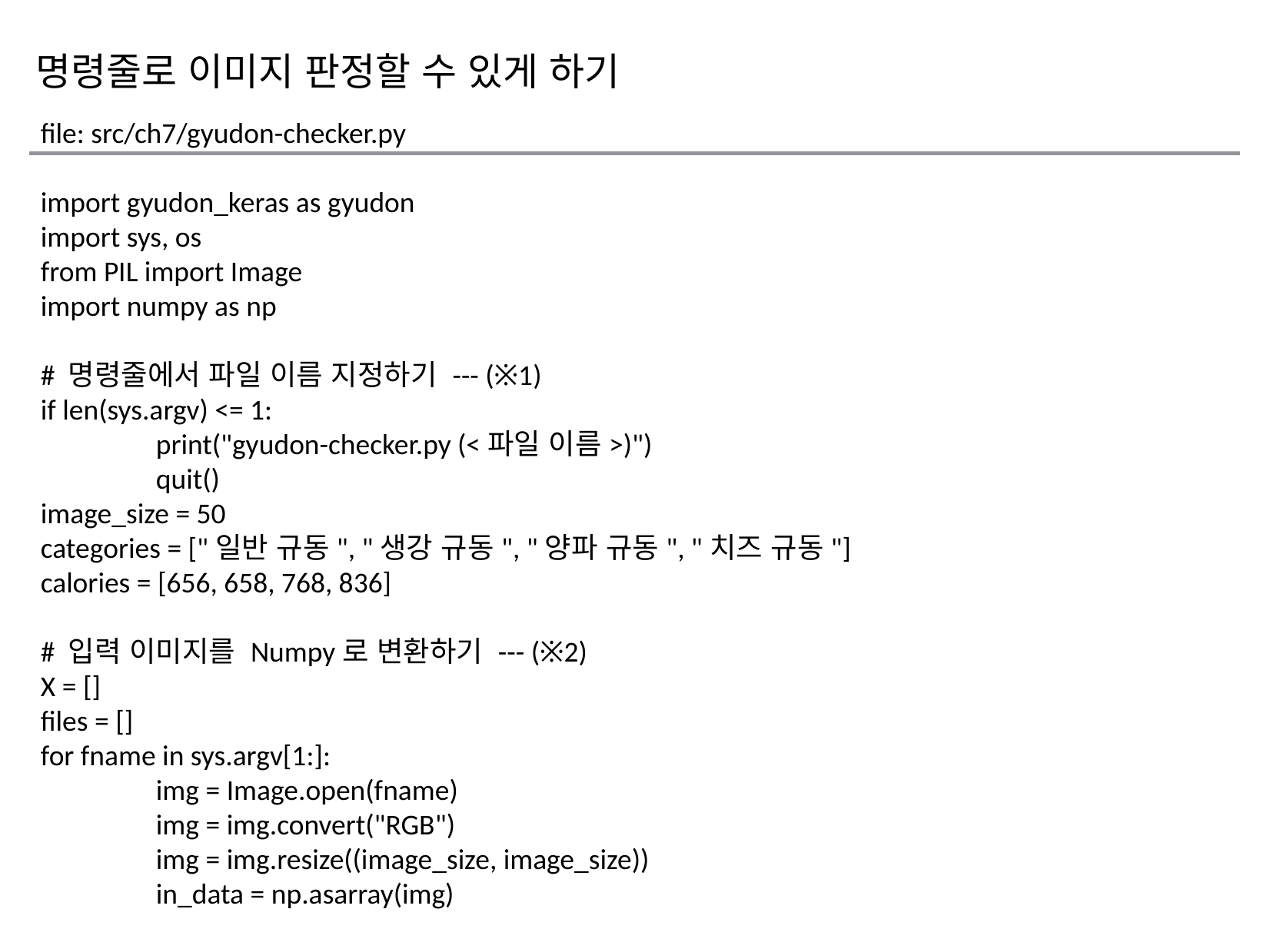

명령줄로 이미지 판정할 수 있게 하기
file: src/ch7/gyudon-checker.py

import gyudon_keras as gyudon
import sys, os
from PIL import Image
import numpy as np

# 명령줄에서 파일 이름 지정하기 --- (※1)
if len(sys.argv) <= 1:
	print("gyudon-checker.py (<파일 이름>)")
	quit()
image_size = 50
categories = ["일반 규동", "생강 규동", "양파 규동", "치즈 규동"]
calories = [656, 658, 768, 836]

# 입력 이미지를 Numpy로 변환하기 --- (※2)
X = []
files = []
for fname in sys.argv[1:]:
	img = Image.open(fname)
	img = img.convert("RGB")
	img = img.resize((image_size, image_size))
	in_data = np.asarray(img)